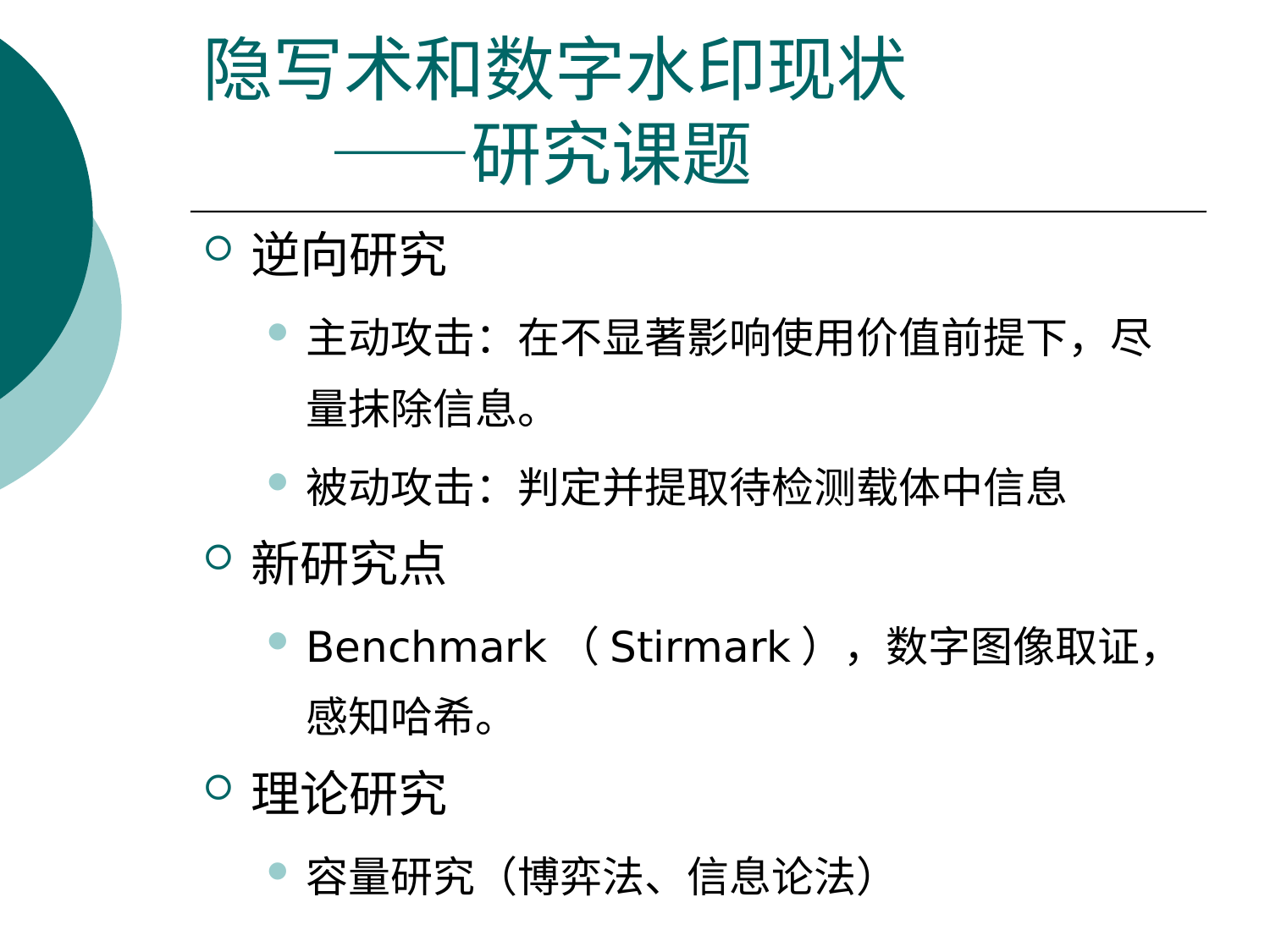

# 隐写术和数字水印现状 ——研究课题
逆向研究
主动攻击：在不显著影响使用价值前提下，尽量抹除信息。
被动攻击：判定并提取待检测载体中信息
新研究点
Benchmark（Stirmark），数字图像取证，感知哈希。
理论研究
容量研究（博弈法、信息论法）